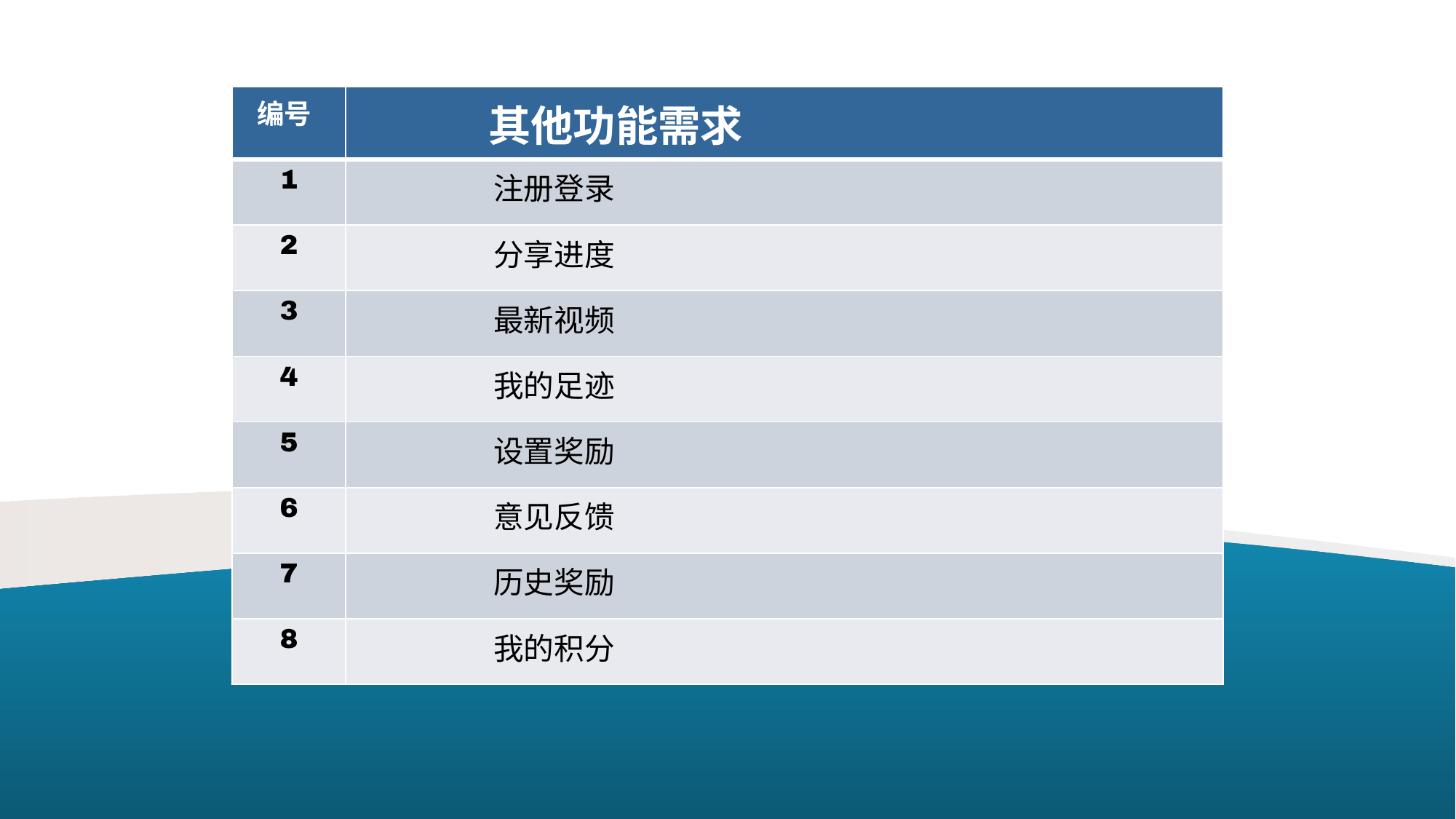

| 编号 | 其他功能需求 |
| --- | --- |
| 1 | 注册登录 |
| 2 | 分享进度 |
| 3 | 最新视频 |
| 4 | 我的足迹 |
| 5 | 设置奖励 |
| 6 | 意见反馈 |
| 7 | 历史奖励 |
| 8 | 我的积分 |